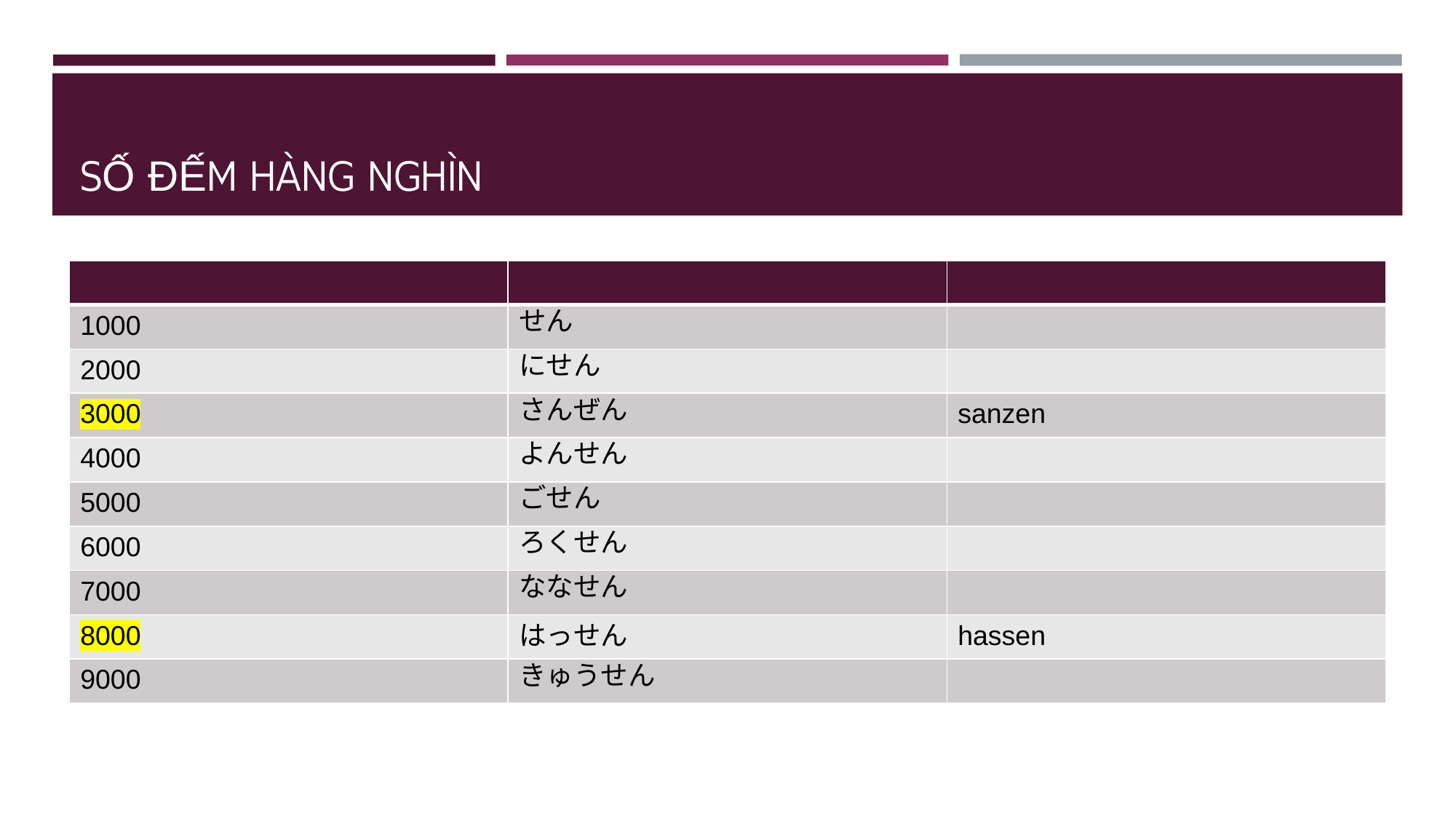

# SỐ ĐẾM HÀNG NGHÌN
|  |  |  |
| --- | --- | --- |
| 1000 | せん |  |
| 2000 | にせん |  |
| 3000 | さんぜん | sanzen |
| 4000 | よんせん |  |
| 5000 | ごせん |  |
| 6000 | ろくせん |  |
| 7000 | ななせん |  |
| 8000 | はっせん | hassen |
| 9000 | きゅうせん |  |